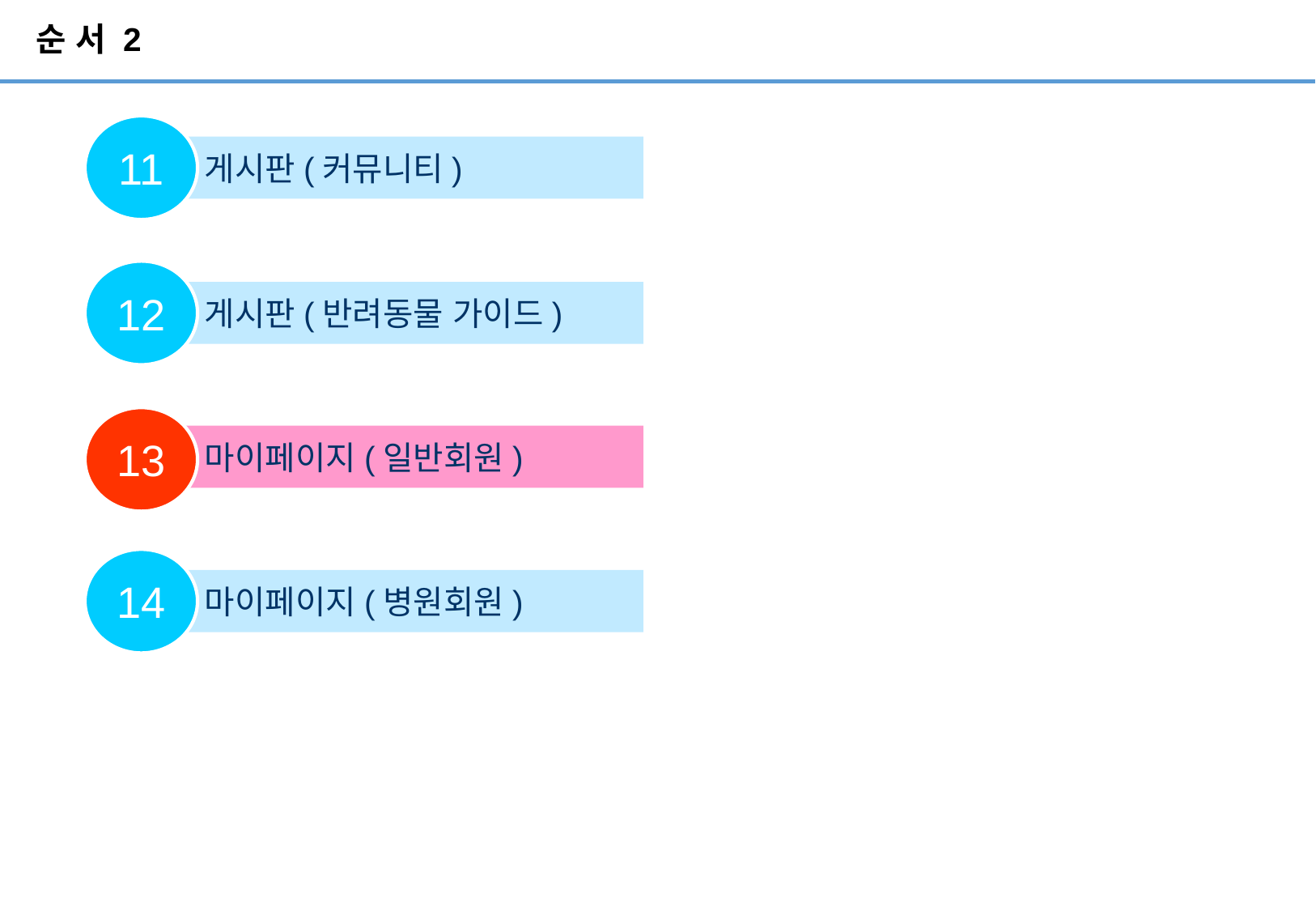

# 순 서 2
11
      게시판(커뮤니티)
12
      게시판(반려동물 가이드)
13
      마이페이지(일반회원)
14
      마이페이지(병원회원)